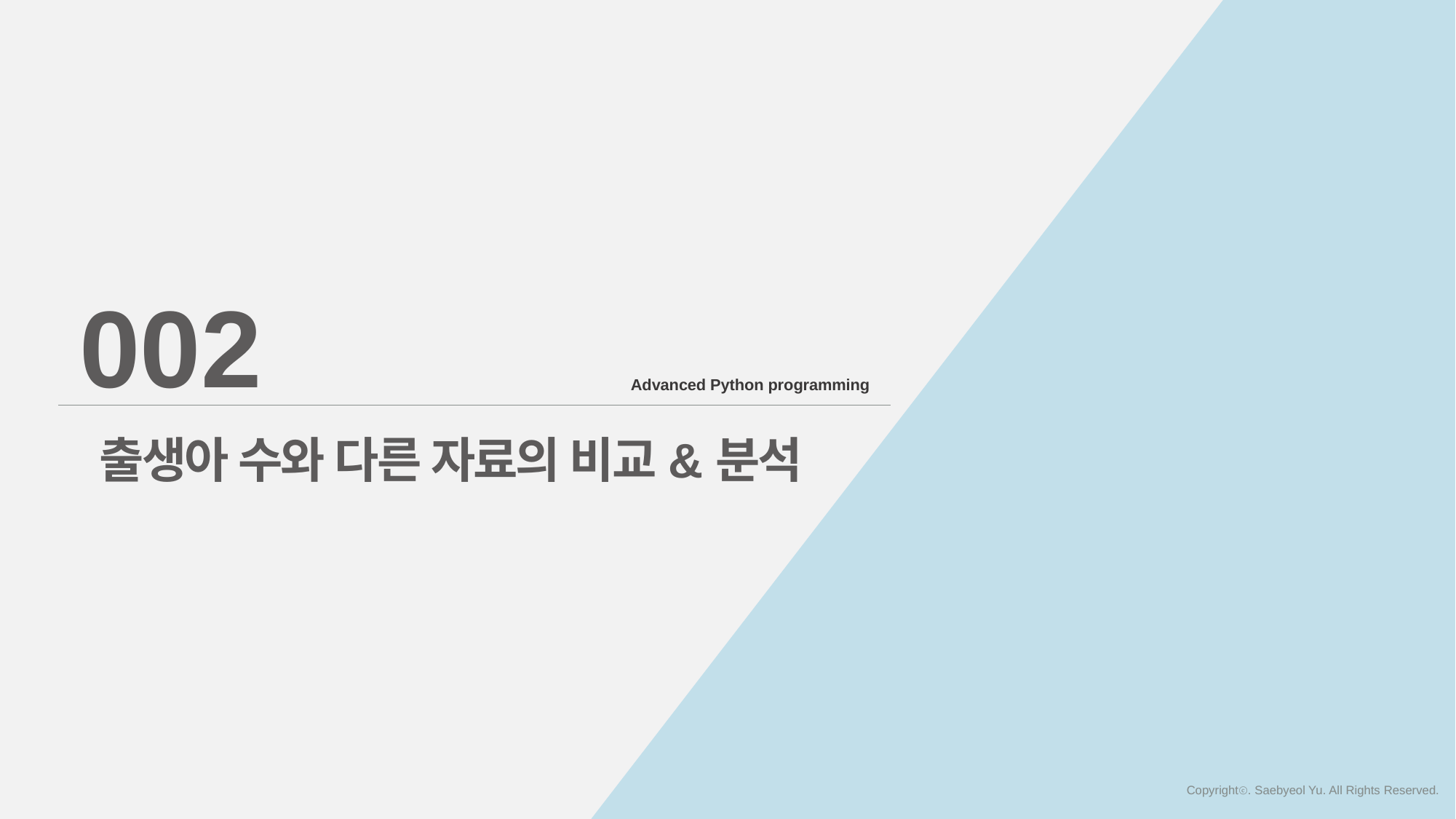

002
Advanced Python programming
출생아 수와 다른 자료의 비교&분석
Copyrightⓒ. Saebyeol Yu. All Rights Reserved.